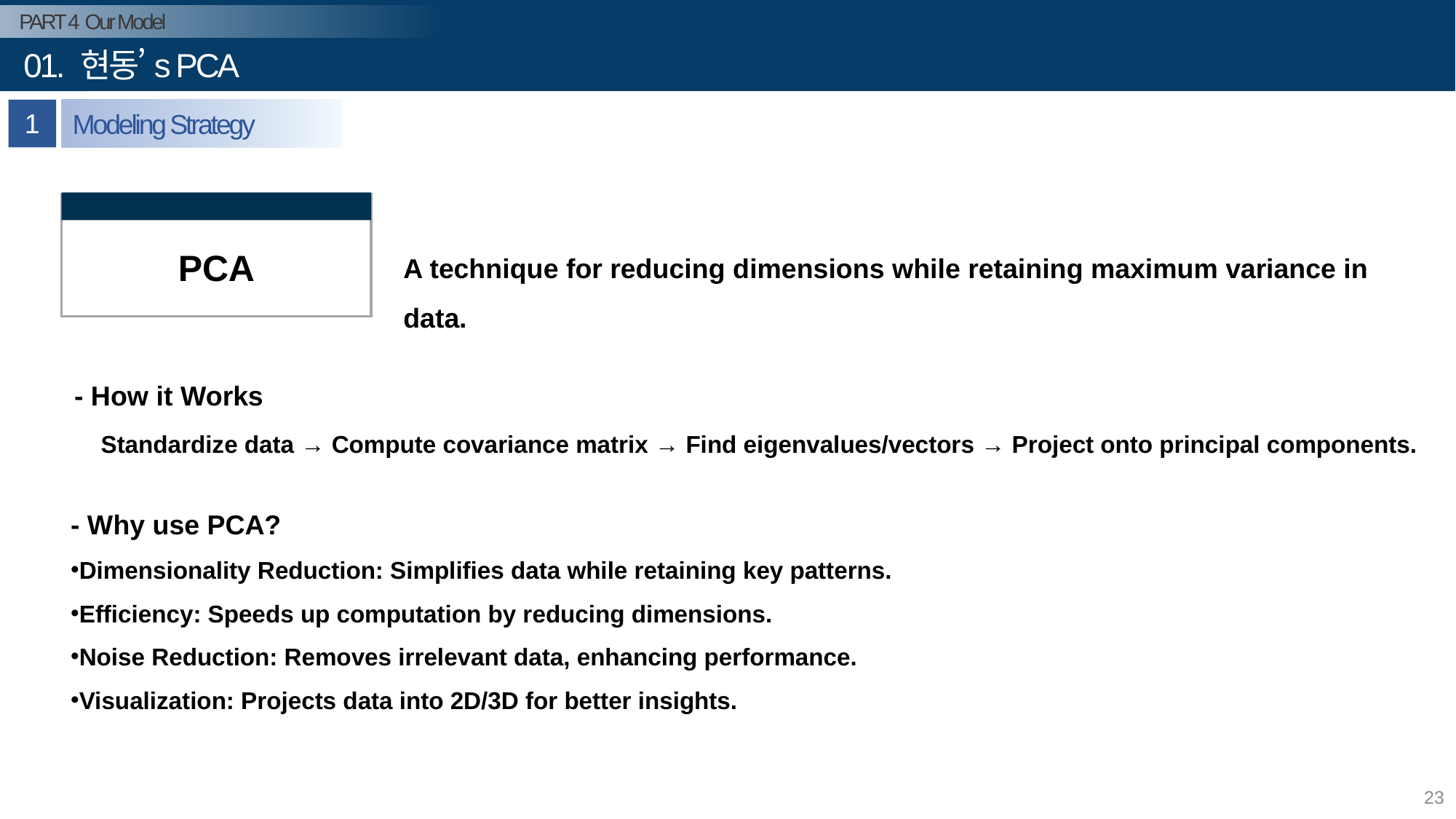

PART 4  Our Model

Part 1
 01. 현동’s PCA
연구 개요

1
Modeling Strategy

PCA
A technique for reducing dimensions while retaining maximum variance in data.
- How it Works
Standardize data → Compute covariance matrix → Find eigenvalues/vectors → Project onto principal components.
- Why use PCA?
Dimensionality Reduction: Simplifies data while retaining key patterns.
Efficiency: Speeds up computation by reducing dimensions.
Noise Reduction: Removes irrelevant data, enhancing performance.
Visualization: Projects data into 2D/3D for better insights.

23